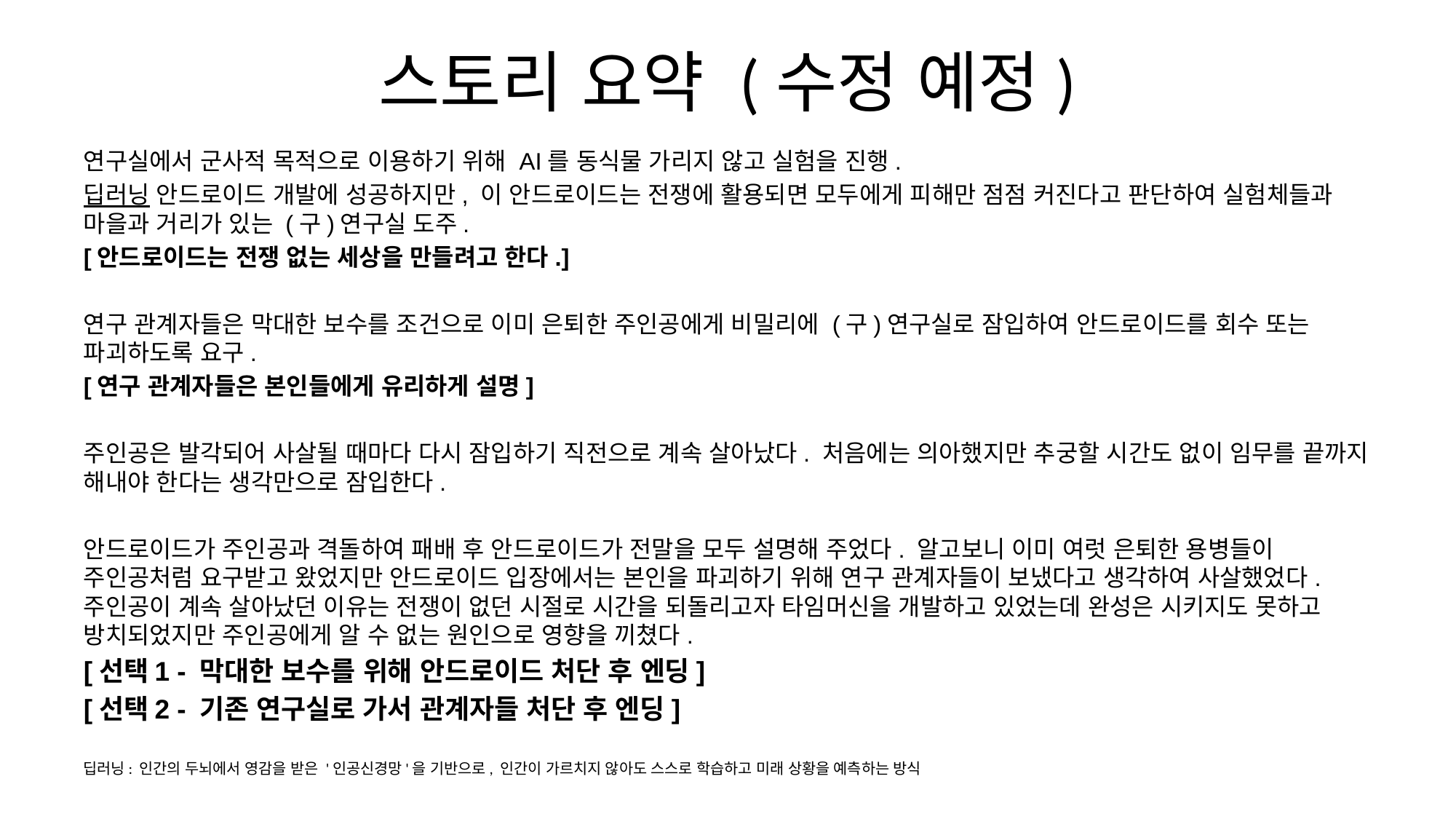

# 스토리 요약 (수정 예정)
연구실에서 군사적 목적으로 이용하기 위해 AI를 동식물 가리지 않고 실험을 진행.
딥러닝 안드로이드 개발에 성공하지만, 이 안드로이드는 전쟁에 활용되면 모두에게 피해만 점점 커진다고 판단하여 실험체들과 마을과 거리가 있는 (구)연구실 도주.
[안드로이드는 전쟁 없는 세상을 만들려고 한다.]

연구 관계자들은 막대한 보수를 조건으로 이미 은퇴한 주인공에게 비밀리에 (구)연구실로 잠입하여 안드로이드를 회수 또는 파괴하도록 요구.
[연구 관계자들은 본인들에게 유리하게 설명]

주인공은 발각되어 사살될 때마다 다시 잠입하기 직전으로 계속 살아났다. 처음에는 의아했지만 추궁할 시간도 없이 임무를 끝까지 해내야 한다는 생각만으로 잠입한다.

안드로이드가 주인공과 격돌하여 패배 후 안드로이드가 전말을 모두 설명해 주었다. 알고보니 이미 여럿 은퇴한 용병들이 주인공처럼 요구받고 왔었지만 안드로이드 입장에서는 본인을 파괴하기 위해 연구 관계자들이 보냈다고 생각하여 사살했었다. 주인공이 계속 살아났던 이유는 전쟁이 없던 시절로 시간을 되돌리고자 타임머신을 개발하고 있었는데 완성은 시키지도 못하고 방치되었지만 주인공에게 알 수 없는 원인으로 영향을 끼쳤다.
[선택1 - 막대한 보수를 위해 안드로이드 처단 후 엔딩]
[선택2 - 기존 연구실로 가서 관계자들 처단 후 엔딩]
딥러닝: 인간의 두뇌에서 영감을 받은 '인공신경망'을 기반으로, 인간이 가르치지 않아도 스스로 학습하고 미래 상황을 예측하는 방식